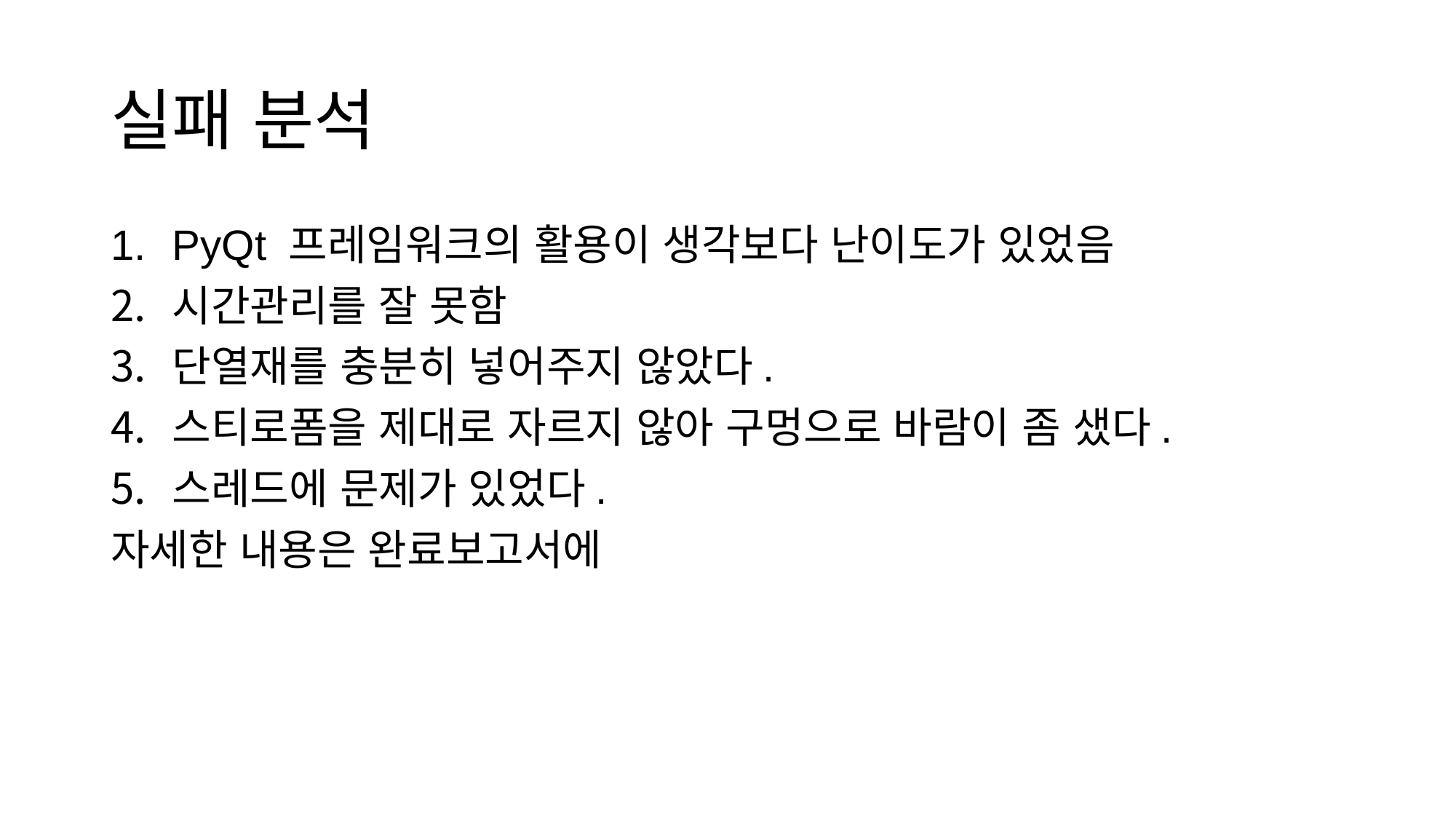

# 실패 분석
PyQt 프레임워크의 활용이 생각보다 난이도가 있었음
시간관리를 잘 못함
단열재를 충분히 넣어주지 않았다.
스티로폼을 제대로 자르지 않아 구멍으로 바람이 좀 샜다.
스레드에 문제가 있었다.
자세한 내용은 완료보고서에